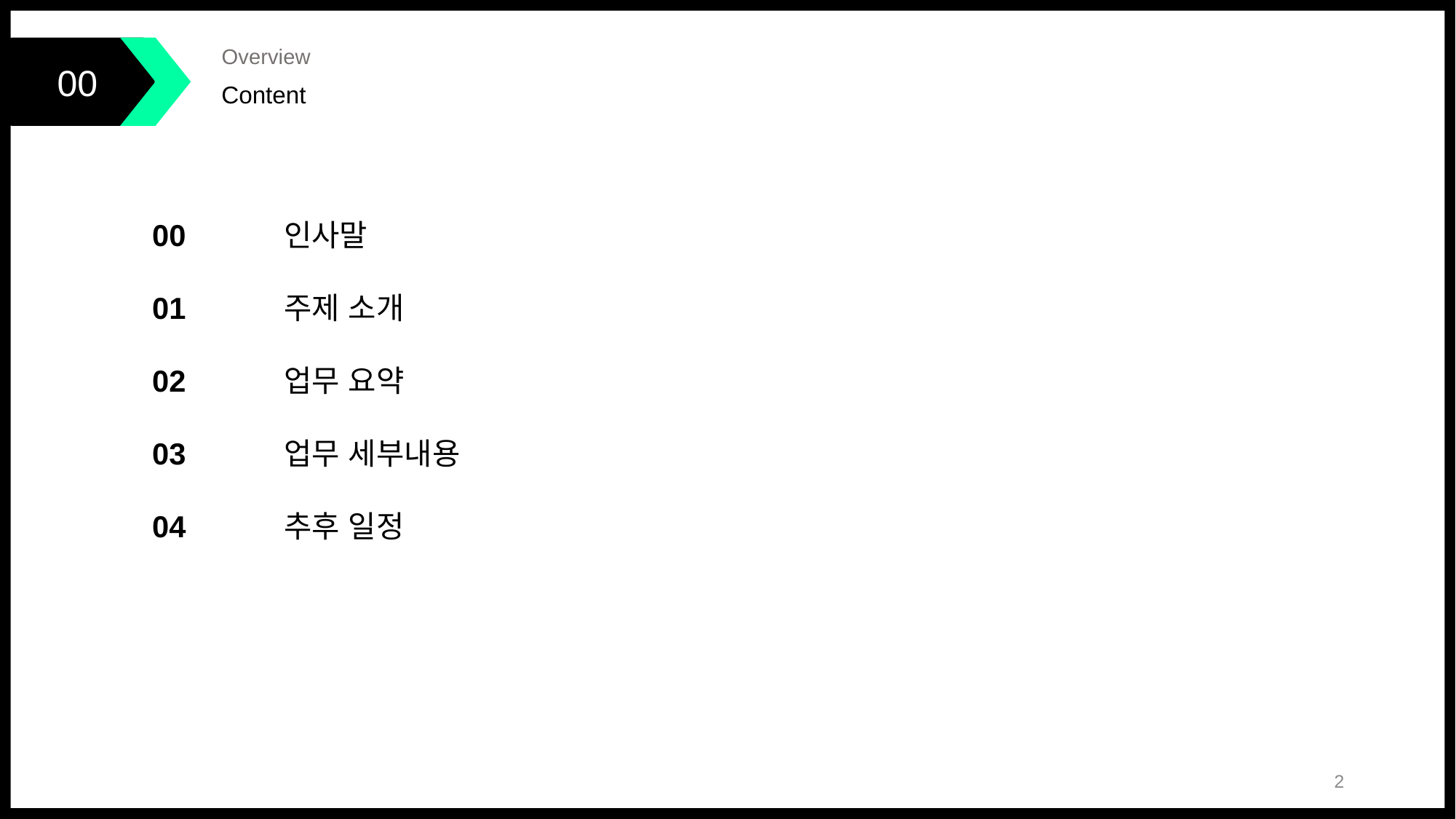

00
Overview
Content
00

01

02

03

04
인사말

주제 소개

업무 요약

업무 세부내용

추후 일정
2